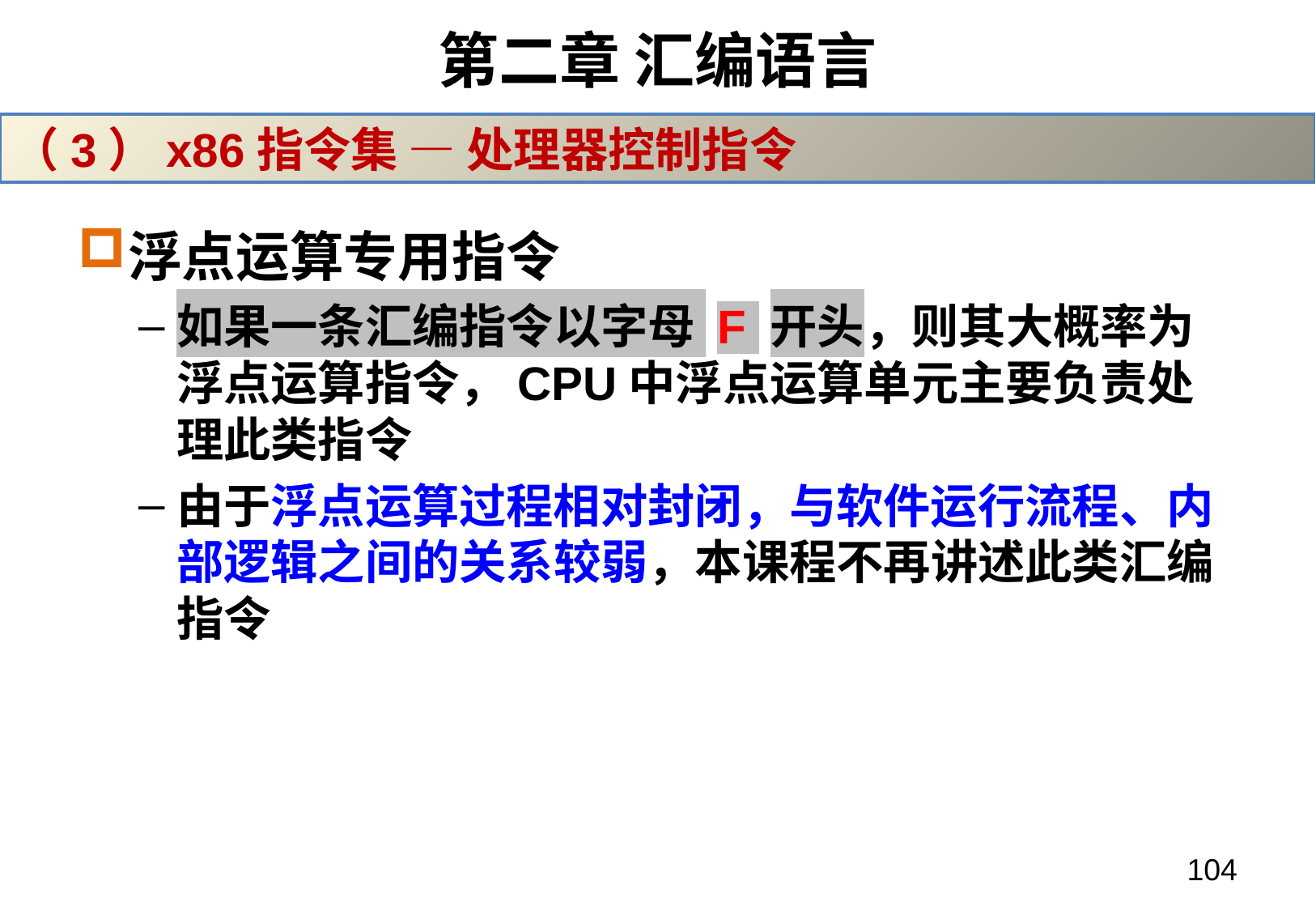

# 第二章 汇编语言
（3）x86指令集 — 处理器控制指令
浮点运算专用指令
如果一条汇编指令以字母 F 开头，则其大概率为浮点运算指令，CPU中浮点运算单元主要负责处理此类指令
由于浮点运算过程相对封闭，与软件运行流程、内部逻辑之间的关系较弱，本课程不再讲述此类汇编指令
104